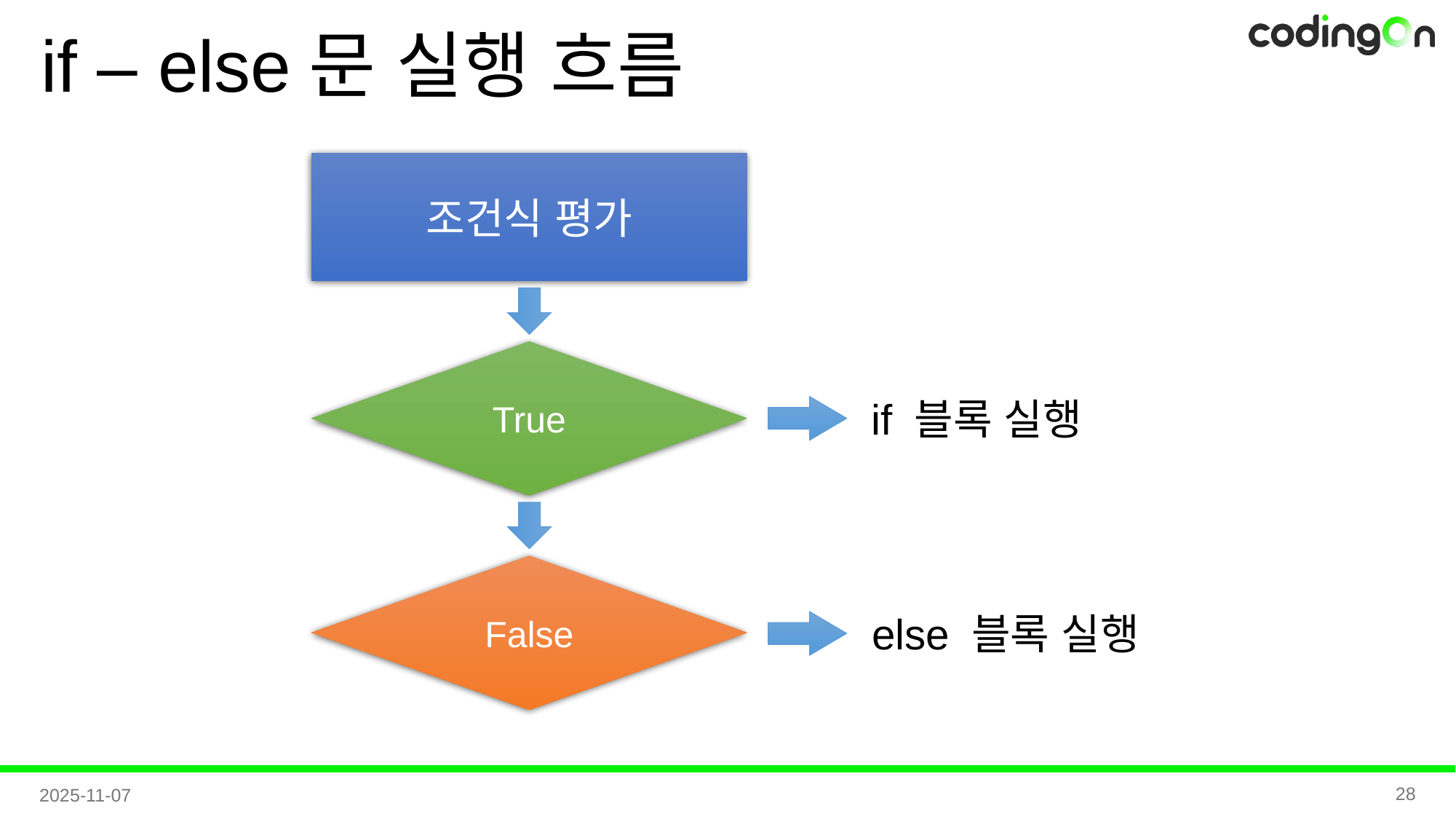

# if – else문 실행 흐름
조건식 평가

True
if 블록 실행

False
else 블록 실행

28
2025-11-07